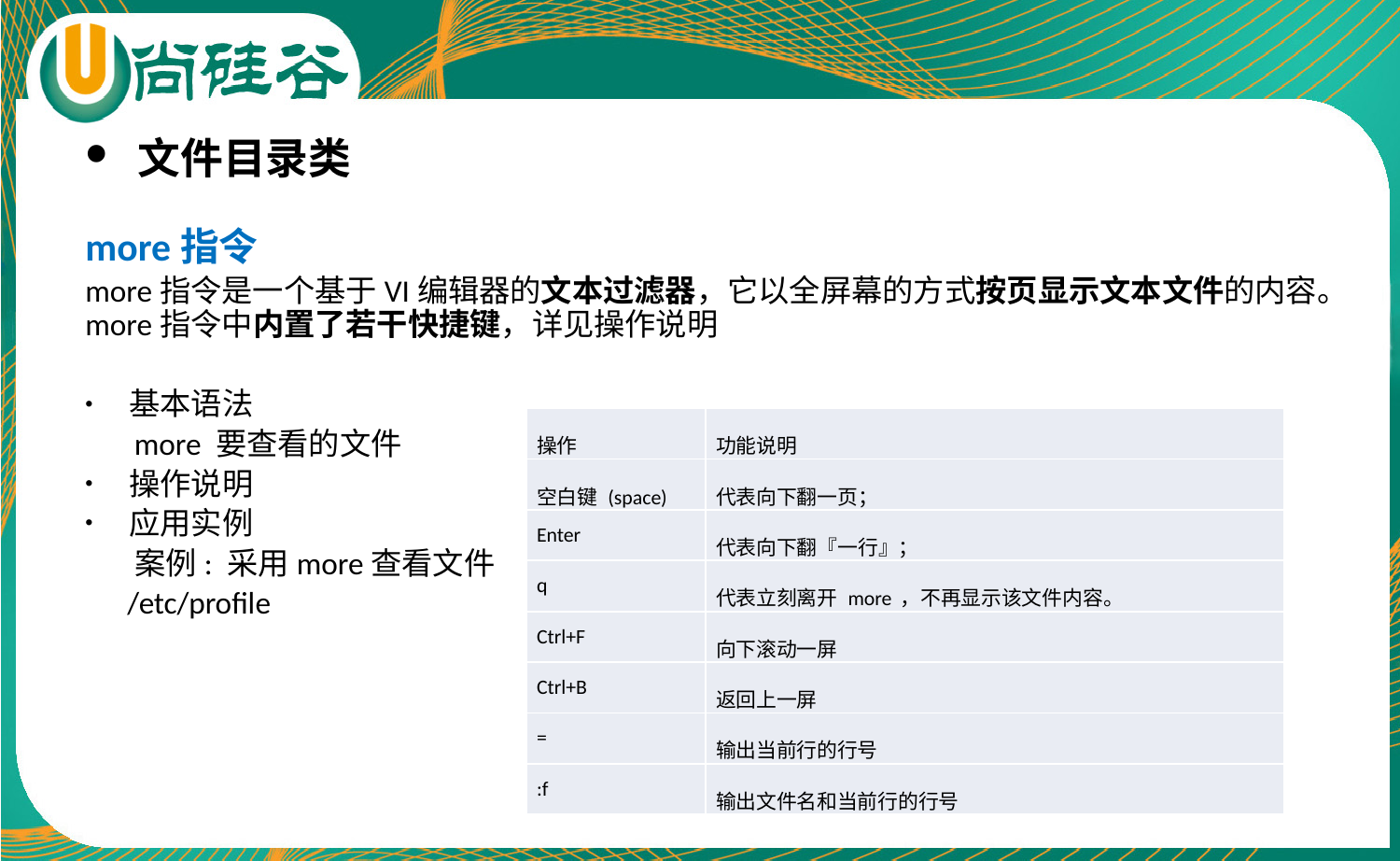

文件目录类
more指令
more指令是一个基于VI编辑器的文本过滤器，它以全屏幕的方式按页显示文本文件的内容。more指令中内置了若干快捷键，详见操作说明

基本语法
       more 要查看的文件
操作说明
应用实例
      案例: 采用more查看文件
      /etc/profile

| 操作 | 功能说明 |
| --- | --- |
| 空白键 (space) | 代表向下翻一页； |
| Enter | 代表向下翻『一行』； |
| q | 代表立刻离开 more ，不再显示该文件内容。 |
| Ctrl+F | 向下滚动一屏 |
| Ctrl+B | 返回上一屏 |
| = | 输出当前行的行号 |
| :f | 输出文件名和当前行的行号 |